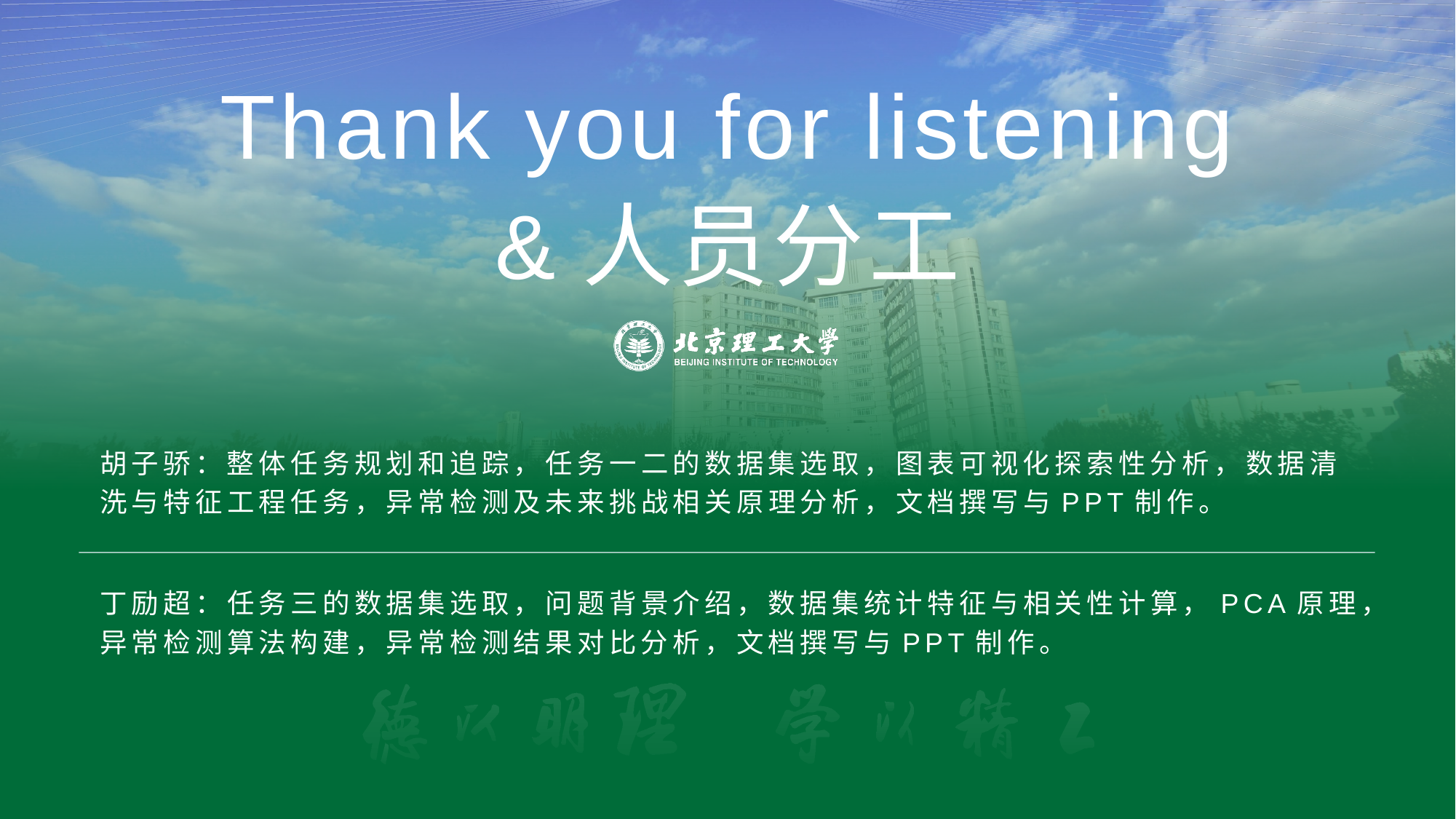

Thank you for listening
&人员分工

胡子骄：整体任务规划和追踪，任务一二的数据集选取，图表可视化探索性分析，数据清洗与特征工程任务，异常检测及未来挑战相关原理分析，文档撰写与PPT制作。

丁励超：任务三的数据集选取，问题背景介绍，数据集统计特征与相关性计算，PCA原理，异常检测算法构建，异常检测结果对比分析，文档撰写与PPT制作。